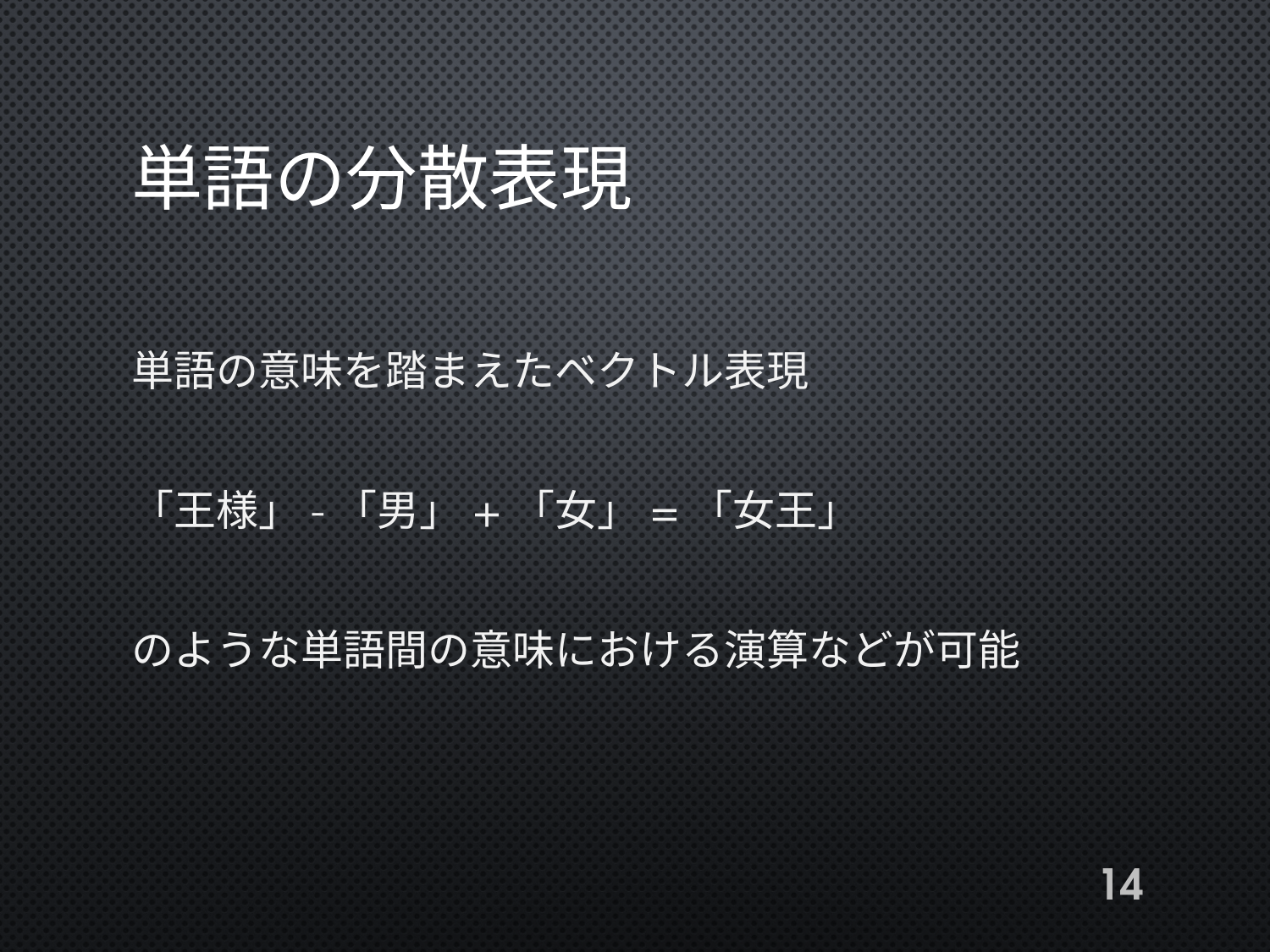

# 単語の分散表現
単語の意味を踏まえたベクトル表現

「王様」-「男」+「女」=「女王」

のような単語間の意味における演算などが可能
14